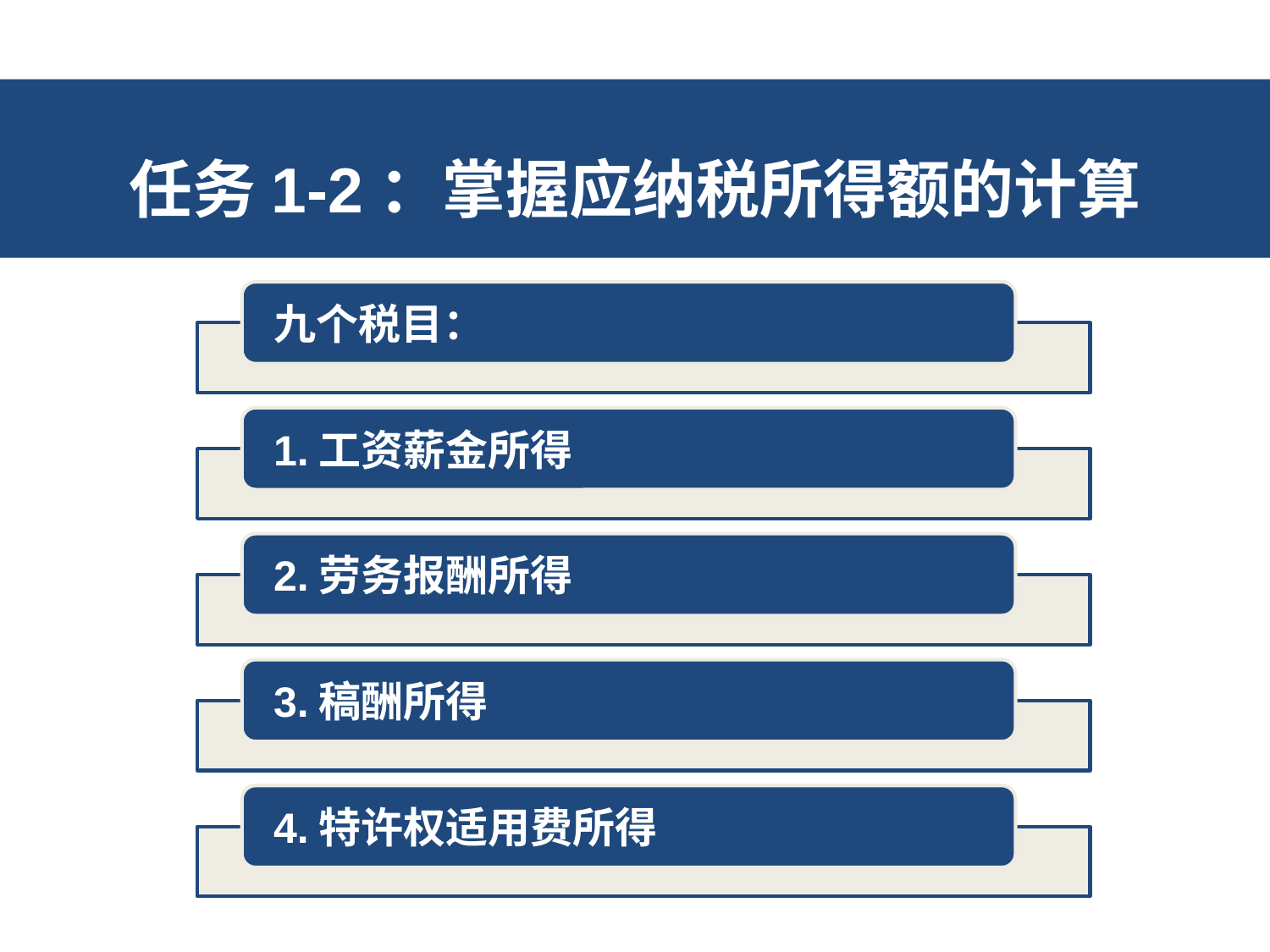

任务1-2：掌握应纳税所得额的计算
九个税目：
1.工资薪金所得
2.劳务报酬所得
3.稿酬所得
4.特许权适用费所得